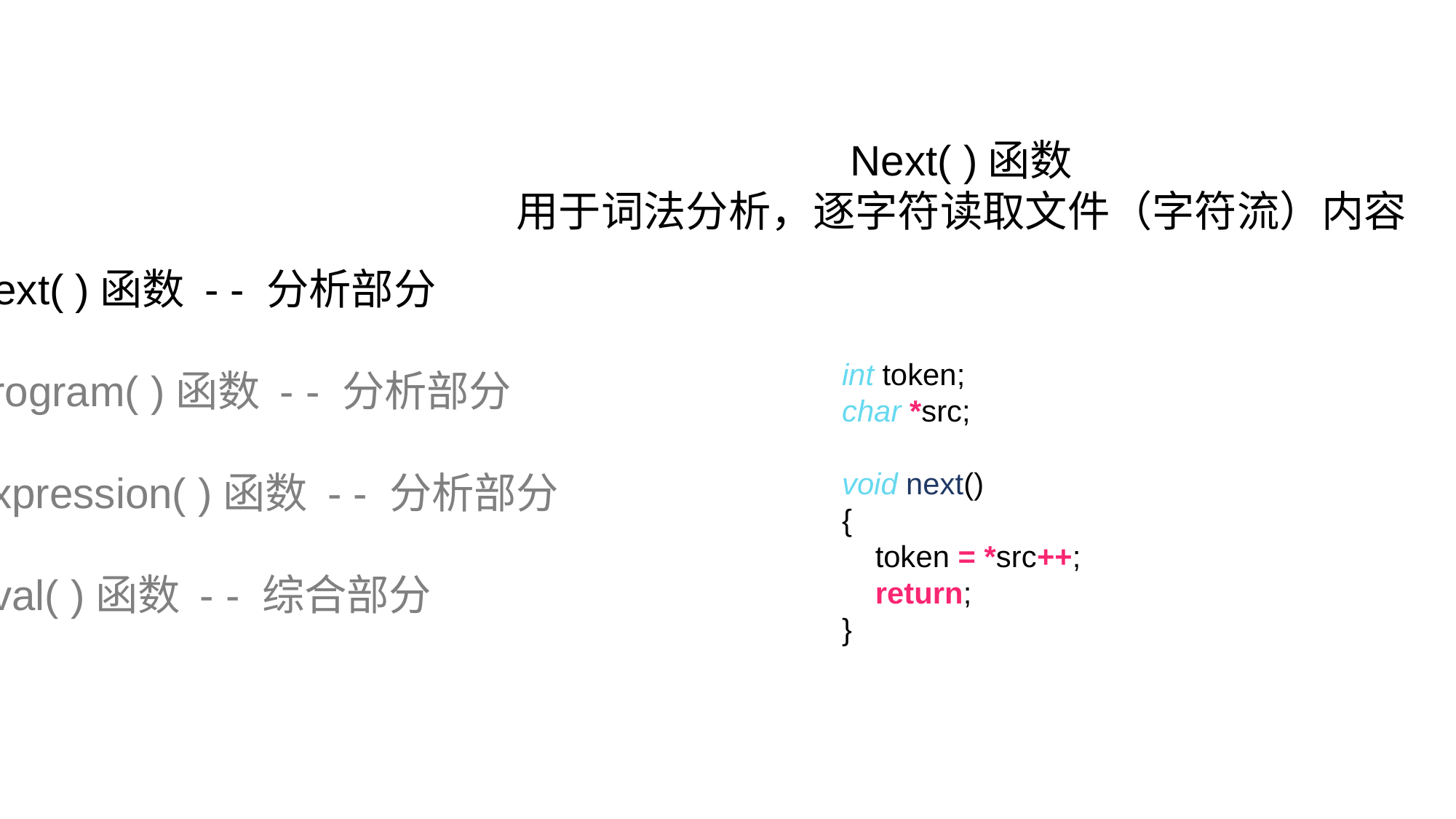

Next( )函数
用于词法分析，逐字符读取文件（字符流）内容
Next( )函数 - - 分析部分
Program( )函数 - - 分析部分
Expression( )函数 - - 分析部分
Eval( )函数 - - 综合部分
int token;
char *src;
void next()
{
    token = *src++;
    return;
}